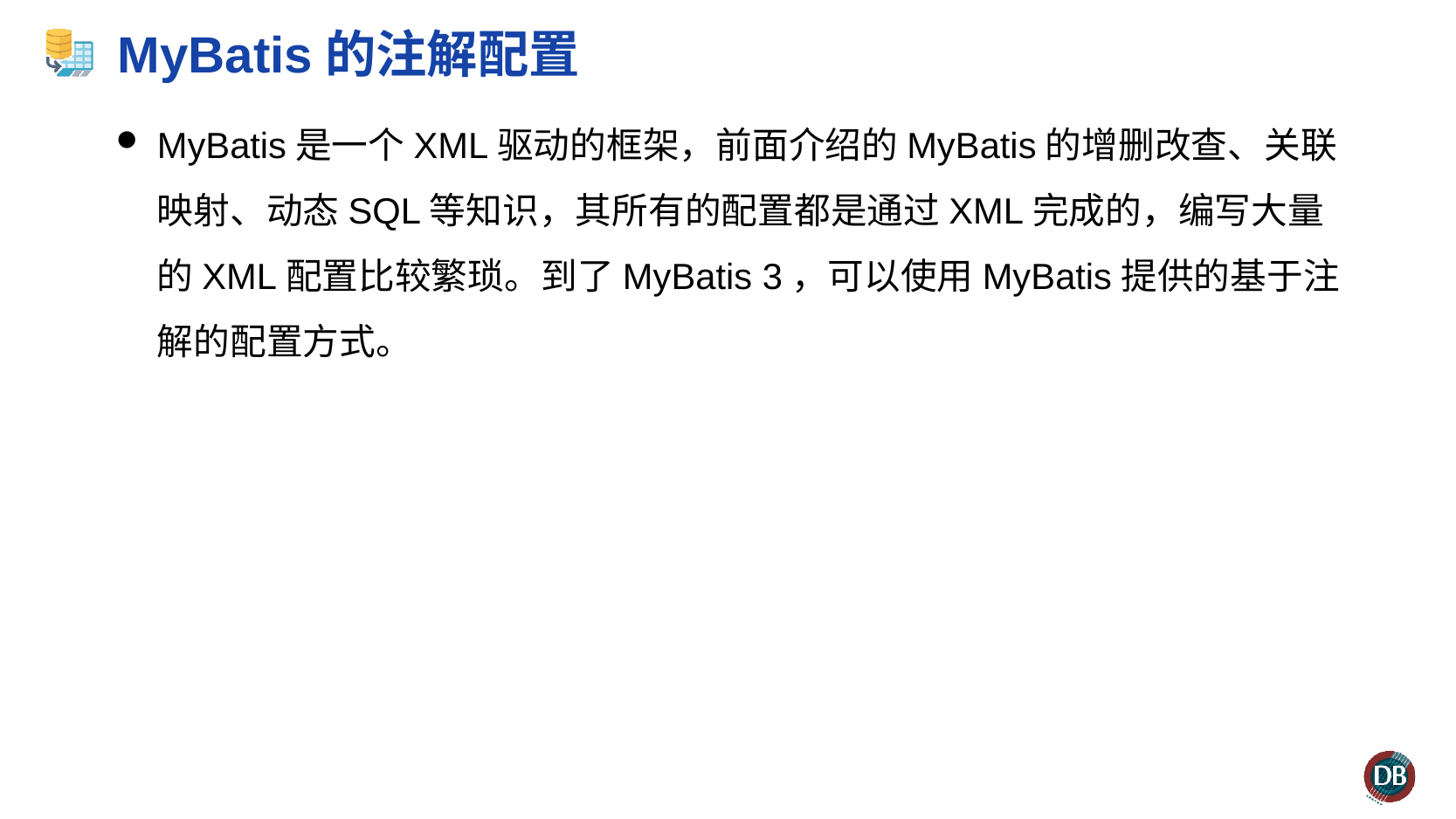

# MyBatis的注解配置
MyBatis是一个XML驱动的框架，前面介绍的MyBatis的增删改查、关联映射、动态SQL等知识，其所有的配置都是通过XML完成的，编写大量的XML配置比较繁琐。到了MyBatis 3，可以使用MyBatis提供的基于注解的配置方式。